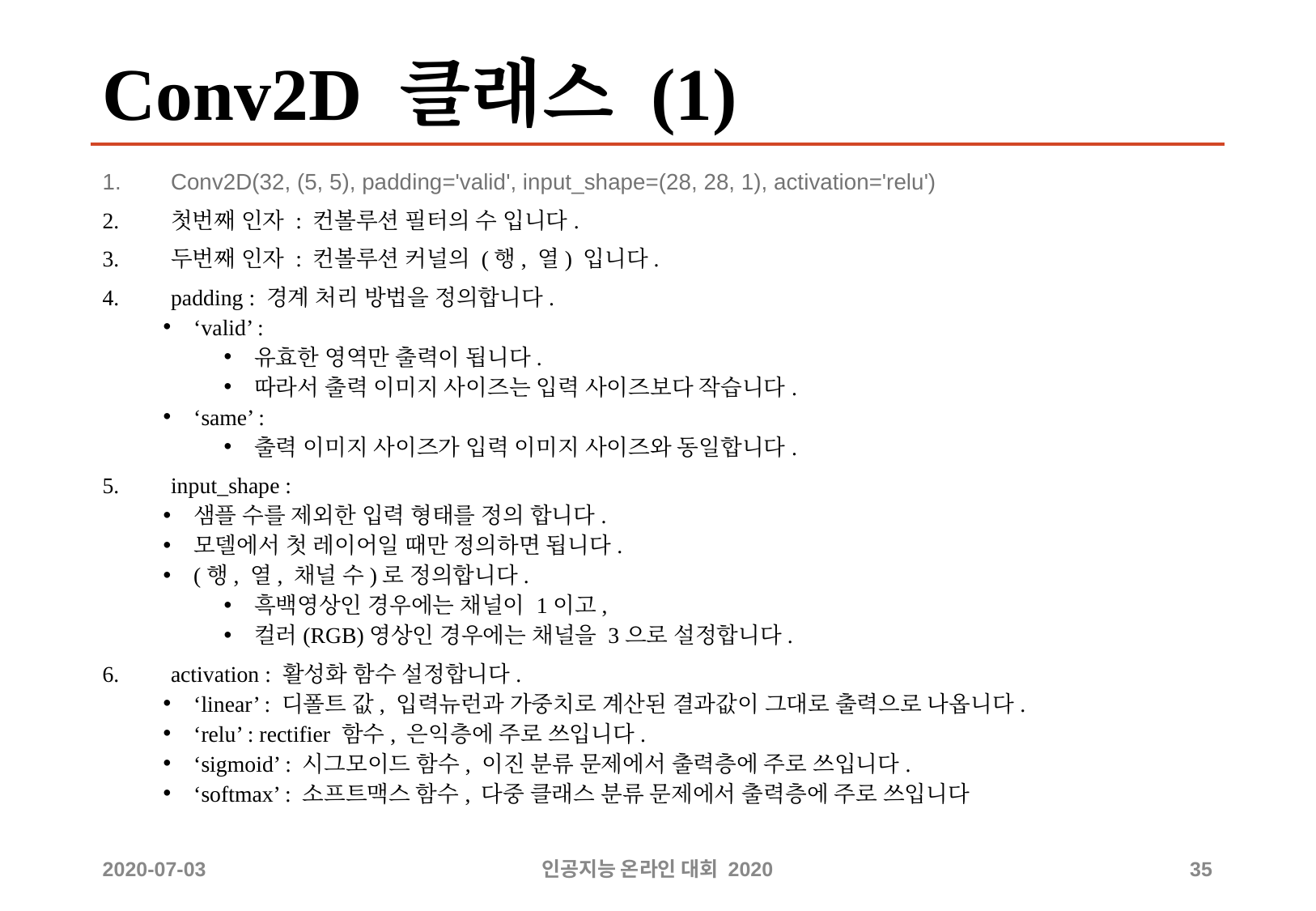

# Conv2D 클래스 (1)
Conv2D(32, (5, 5), padding='valid', input_shape=(28, 28, 1), activation='relu')
첫번째 인자 : 컨볼루션 필터의 수 입니다.
두번째 인자 : 컨볼루션 커널의 (행, 열) 입니다.
padding : 경계 처리 방법을 정의합니다.
‘valid’ :
유효한 영역만 출력이 됩니다.
따라서 출력 이미지 사이즈는 입력 사이즈보다 작습니다.
‘same’ :
출력 이미지 사이즈가 입력 이미지 사이즈와 동일합니다.
input_shape :
샘플 수를 제외한 입력 형태를 정의 합니다.
모델에서 첫 레이어일 때만 정의하면 됩니다.
(행, 열, 채널 수)로 정의합니다.
흑백영상인 경우에는 채널이 1이고,
컬러(RGB)영상인 경우에는 채널을 3으로 설정합니다.
activation : 활성화 함수 설정합니다.
‘linear’ : 디폴트 값, 입력뉴런과 가중치로 계산된 결과값이 그대로 출력으로 나옵니다.
‘relu’ : rectifier 함수, 은익층에 주로 쓰입니다.
‘sigmoid’ : 시그모이드 함수, 이진 분류 문제에서 출력층에 주로 쓰입니다.
‘softmax’ : 소프트맥스 함수, 다중 클래스 분류 문제에서 출력층에 주로 쓰입니다

2020-07-03
인공지능 온라인 대회 2020
35